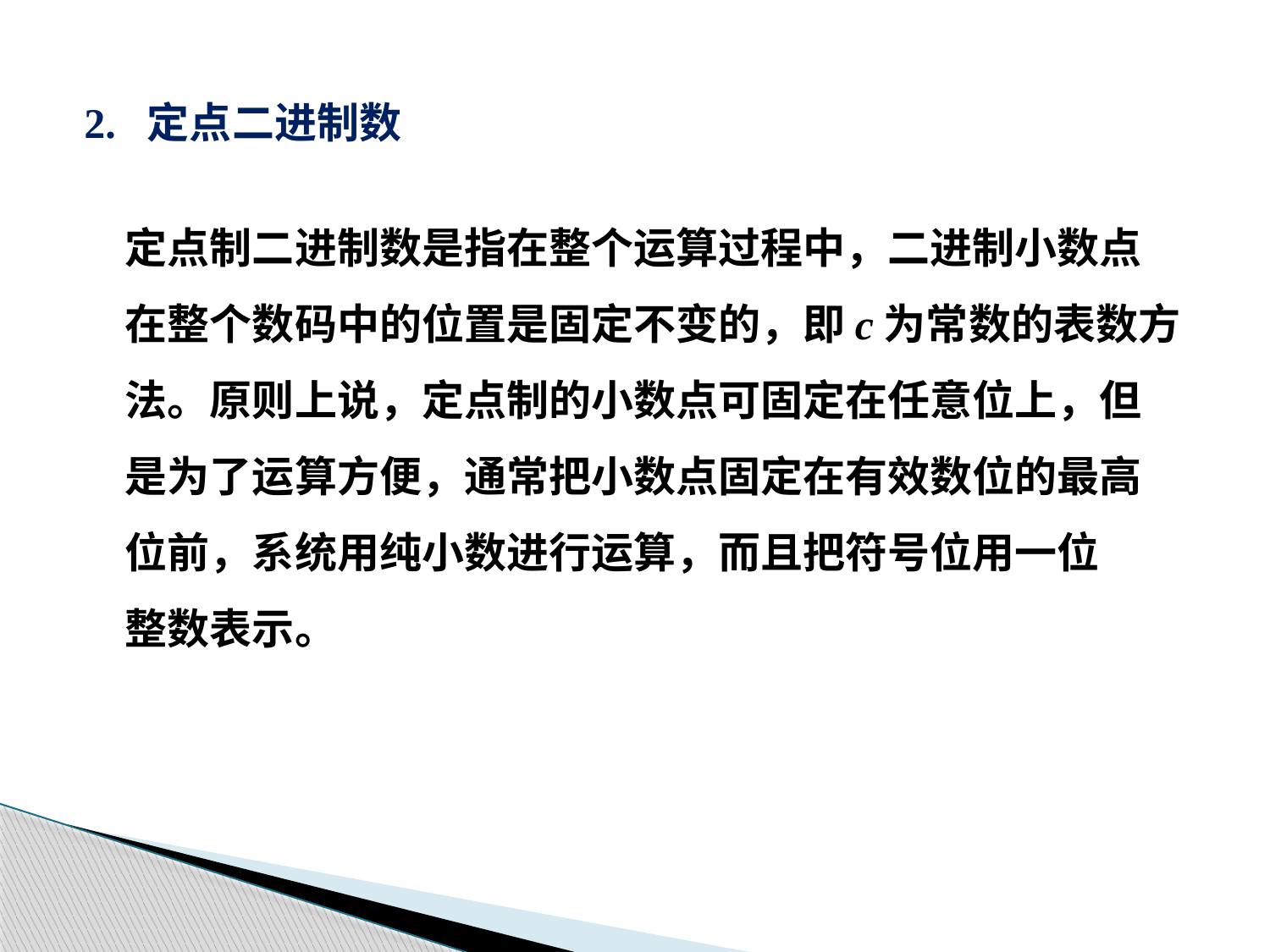

2.  定点二进制数
定点制二进制数是指在整个运算过程中，二进制小数点
在整个数码中的位置是固定不变的，即c为常数的表数方
法。原则上说，定点制的小数点可固定在任意位上，但
是为了运算方便，通常把小数点固定在有效数位的最高
位前，系统用纯小数进行运算，而且把符号位用一位
整数表示。